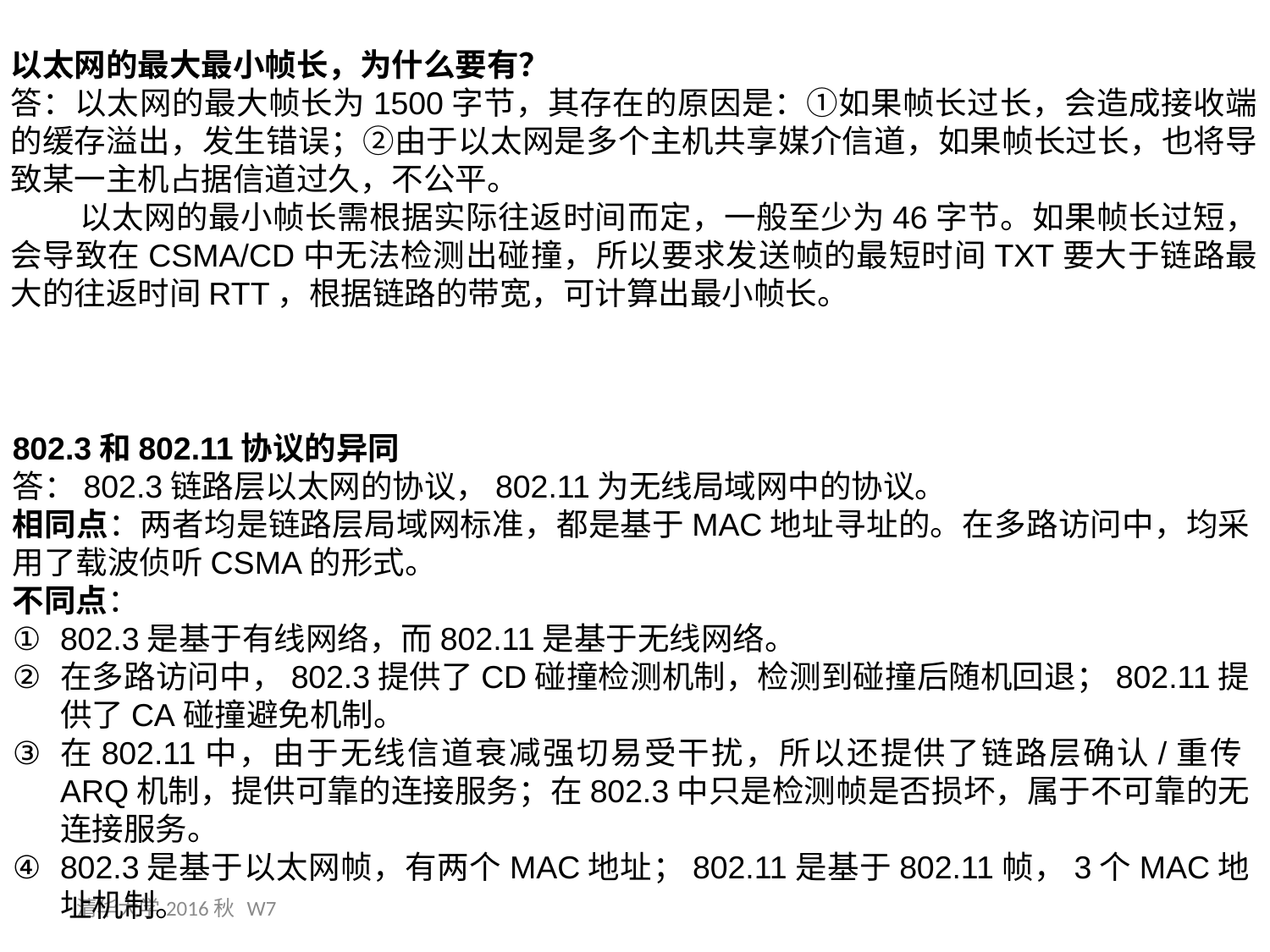

以太网的最大最小帧长，为什么要有？
答：以太网的最大帧长为1500字节，其存在的原因是：①如果帧长过长，会造成接收端的缓存溢出，发生错误；②由于以太网是多个主机共享媒介信道，如果帧长过长，也将导致某一主机占据信道过久，不公平。
        以太网的最小帧长需根据实际往返时间而定，一般至少为46字节。如果帧长过短，会导致在CSMA/CD中无法检测出碰撞，所以要求发送帧的最短时间TXT要大于链路最大的往返时间RTT，根据链路的带宽，可计算出最小帧长。
802.3和802.11协议的异同
答：802.3链路层以太网的协议，802.11为无线局域网中的协议。
相同点：两者均是链路层局域网标准，都是基于MAC地址寻址的。在多路访问中，均采用了载波侦听CSMA的形式。
不同点：
802.3是基于有线网络，而802.11是基于无线网络。
在多路访问中，802.3提供了CD碰撞检测机制，检测到碰撞后随机回退；802.11提供了CA碰撞避免机制。
在802.11中，由于无线信道衰减强切易受干扰，所以还提供了链路层确认/重传ARQ机制，提供可靠的连接服务；在802.3中只是检测帧是否损坏，属于不可靠的无连接服务。
802.3是基于以太网帧，有两个MAC地址；802.11是基于802.11帧，3个MAC地址机制。
清华大学2016秋 W7
125